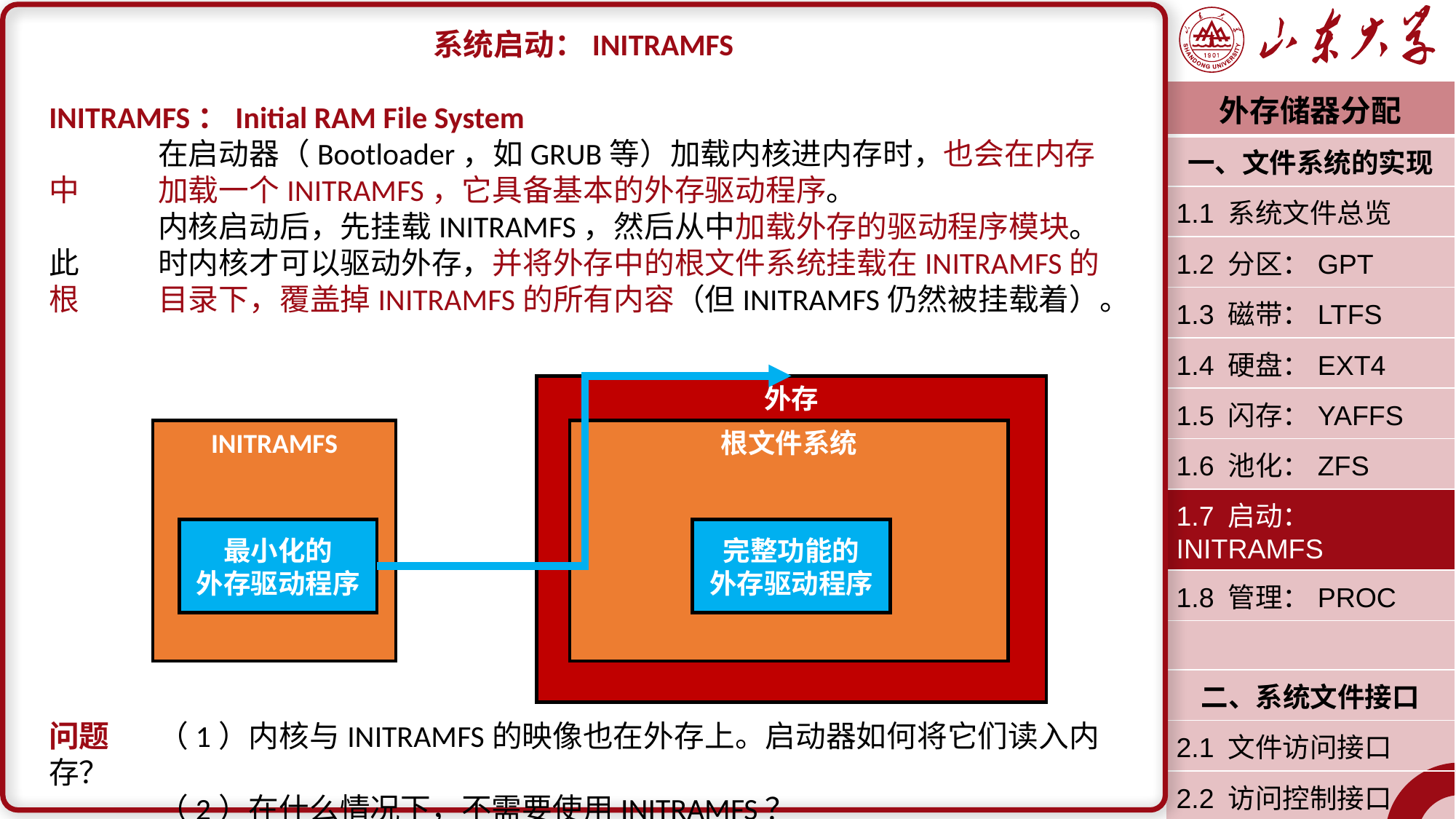

系统启动：INITRAMFS

INITRAMFS：Initial RAM File System
	在启动器（Bootloader，如GRUB等）加载内核进内存时，也会在内存中	加载一个INITRAMFS，它具备基本的外存驱动程序。
	内核启动后，先挂载INITRAMFS，然后从中加载外存的驱动程序模块。此	时内核才可以驱动外存，并将外存中的根文件系统挂载在INITRAMFS的根	目录下，覆盖掉INITRAMFS的所有内容（但INITRAMFS仍然被挂载着）。

问题	（1）内核与INITRAMFS的映像也在外存上。启动器如何将它们读入内存？
	（2）在什么情况下，不需要使用INITRAMFS？
| 外存储器分配 |
| --- |
| 一、文件系统的实现 |
| 1.1 系统文件总览 |
| 1.2 分区：GPT |
| 1.3 磁带：LTFS |
| 1.4 硬盘：EXT4 |
| 1.5 闪存：YAFFS |
| 1.6 池化：ZFS |
| 1.7 启动：INITRAMFS |
| 1.8 管理：PROC |
|  |
| 二、系统文件接口 |
| 2.1 文件访问接口 |
| 2.2 访问控制接口 |
| 潘润宇 2023.04 |
外存
根文件系统
完整功能的
外存驱动程序
INITRAMFS
最小化的
外存驱动程序